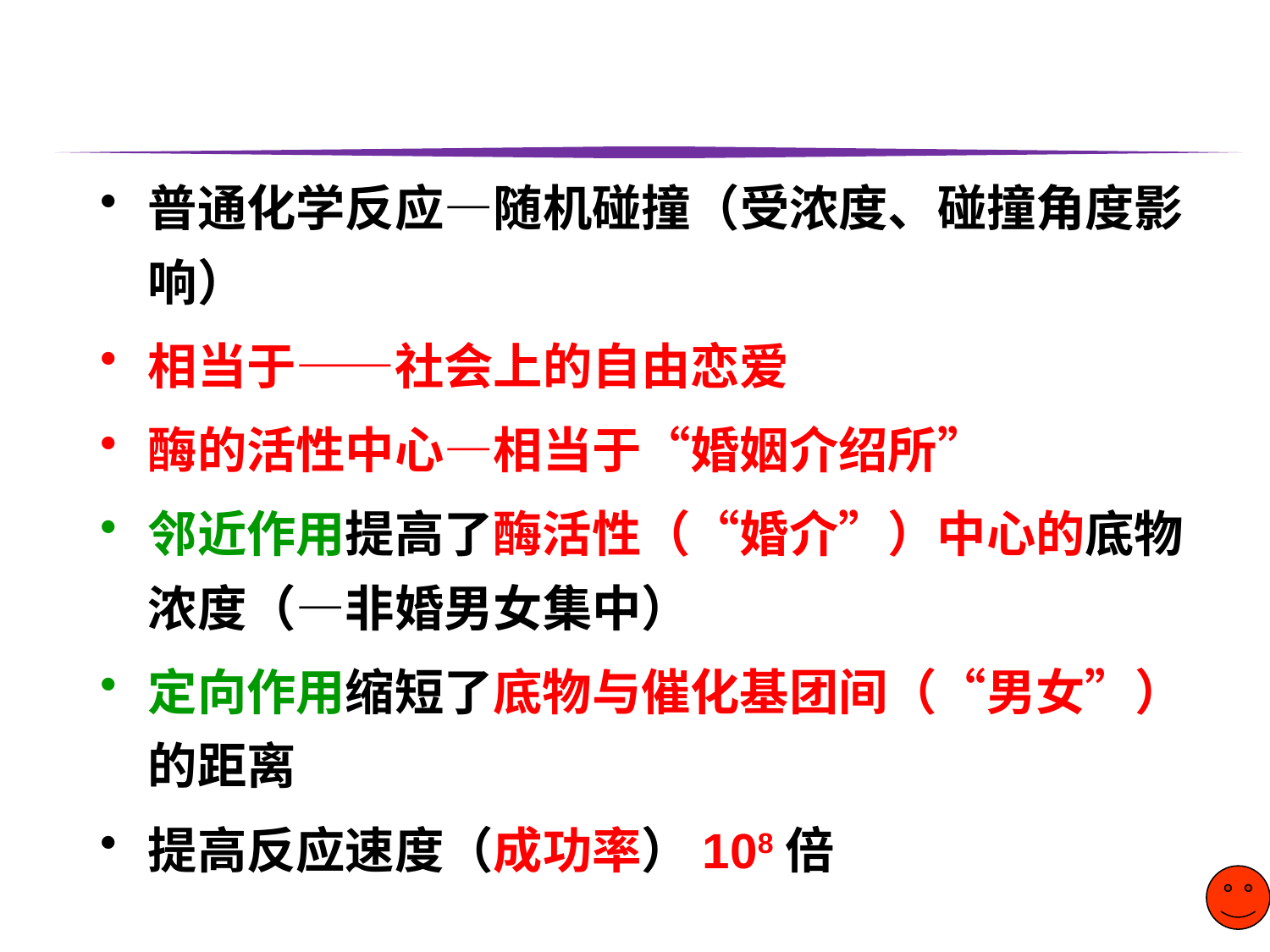

普通化学反应—随机碰撞（受浓度、碰撞角度影响）
相当于——社会上的自由恋爱
酶的活性中心—相当于“婚姻介绍所”
邻近作用提高了酶活性（“婚介”）中心的底物浓度（—非婚男女集中）
定向作用缩短了底物与催化基团间（“男女”）的距离
提高反应速度（成功率）108倍